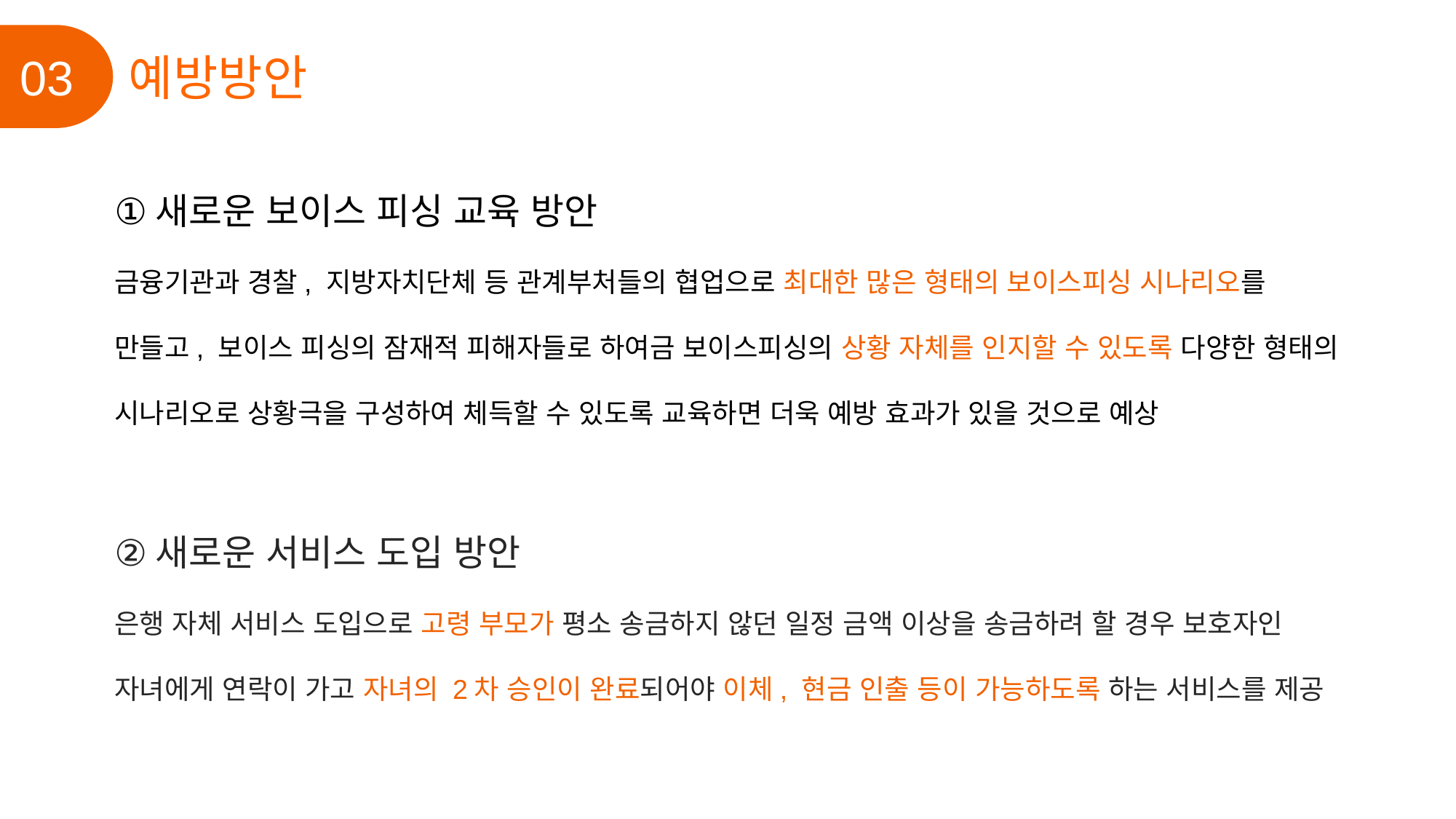

03
예방방안
새로운 보이스 피싱 교육 방안
금융기관과 경찰, 지방자치단체 등 관계부처들의 협업으로 최대한 많은 형태의 보이스피싱 시나리오를
만들고, 보이스 피싱의 잠재적 피해자들로 하여금 보이스피싱의 상황 자체를 인지할 수 있도록 다양한 형태의 시나리오로 상황극을 구성하여 체득할 수 있도록 교육하면 더욱 예방 효과가 있을 것으로 예상
새로운 서비스 도입 방안
은행 자체 서비스 도입으로 고령 부모가 평소 송금하지 않던 일정 금액 이상을 송금하려 할 경우 보호자인 자녀에게 연락이 가고 자녀의 2차 승인이 완료되어야 이체, 현금 인출 등이 가능하도록 하는 서비스를 제공